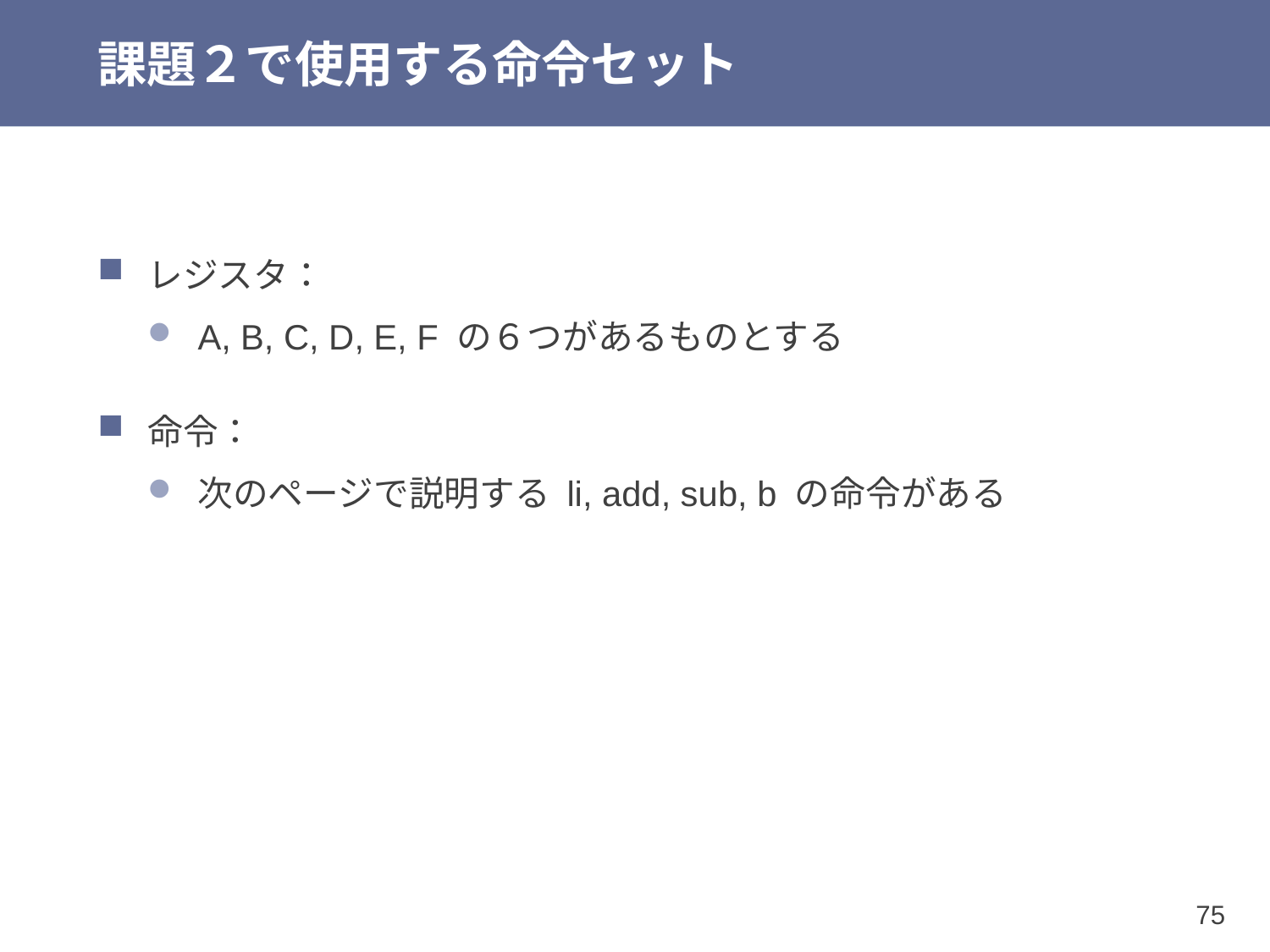

# 課題２で使用する命令セット
レジスタ：
A, B, C, D, E, F の６つがあるものとする
命令：
次のページで説明する li, add, sub, b の命令がある